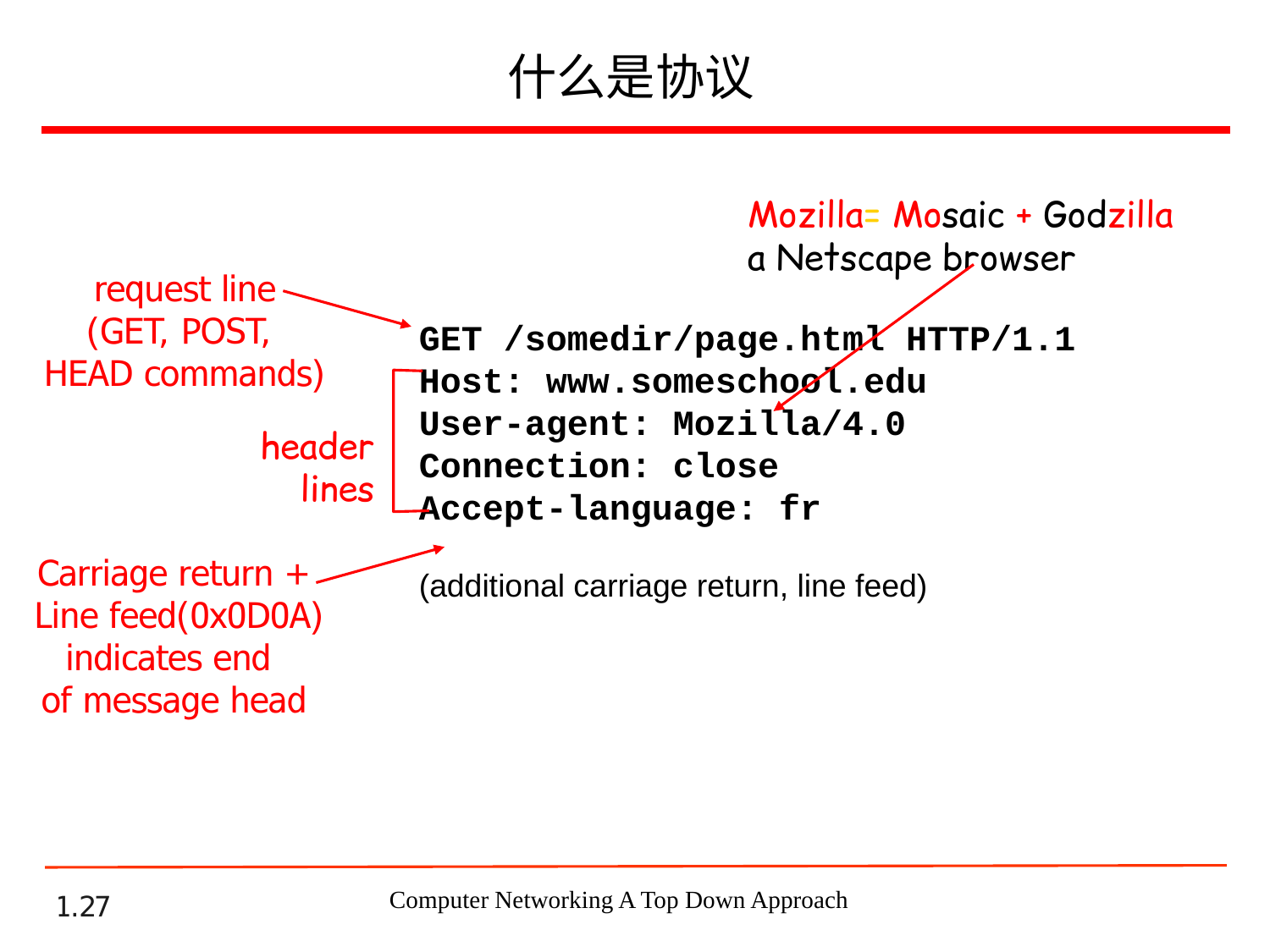

# 什么是协议
Mozilla= Mosaic + Godzilla
a Netscape browser
request line
(GET, POST,
HEAD commands)

GET /somedir/page.html HTTP/1.1
Host: www.someschool.edu
User-agent: Mozilla/4.0
Connection: close
Accept-language: fr

(additional carriage return, line feed)

header
 lines
Carriage return +
 Line feed(0x0D0A)
indicates end
of message head